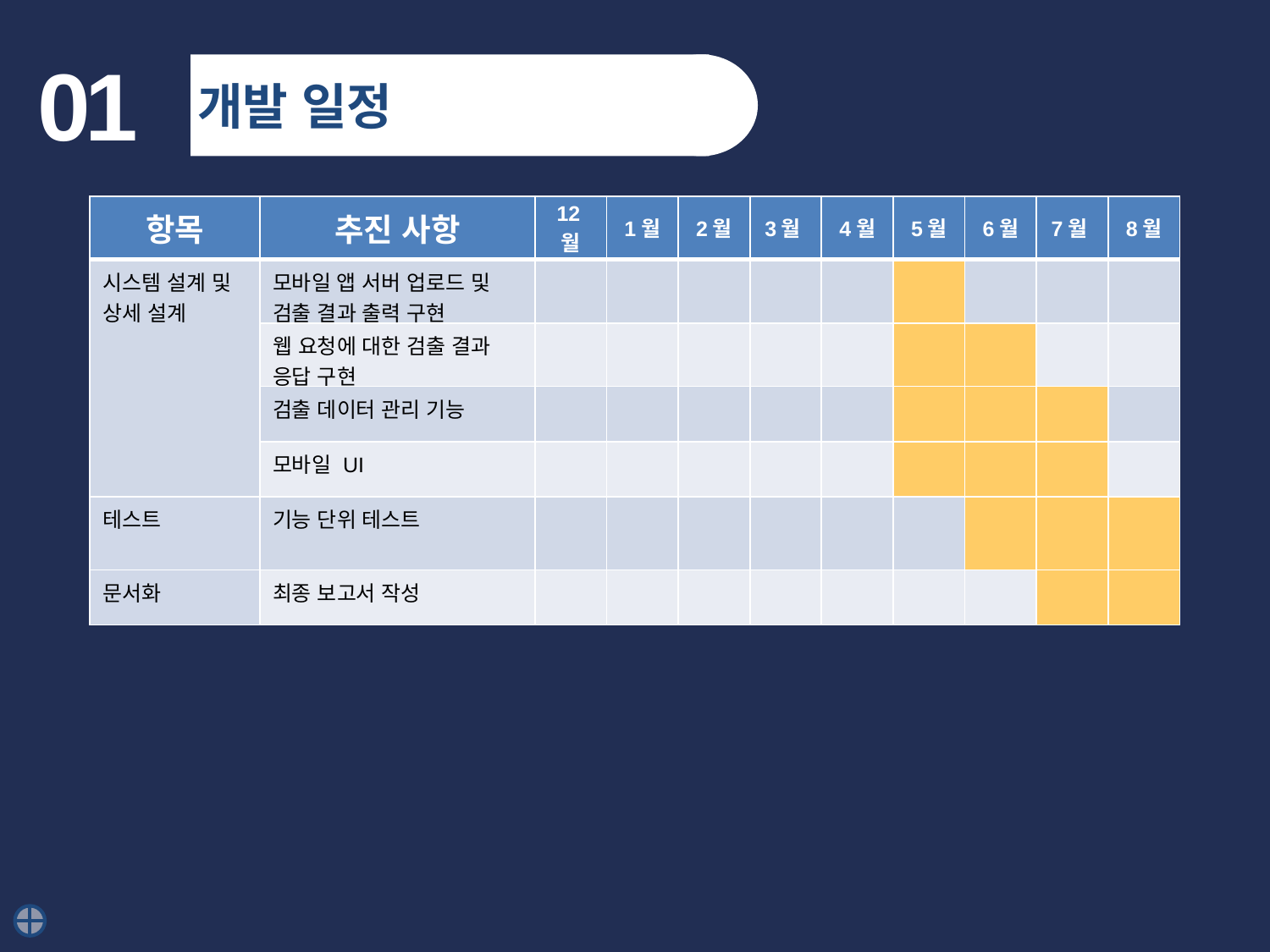

01

개발 일정
| 항목 | 추진 사항 | 12월 | 1월 | 2월 | 3월 | 4월 | 5월 | 6월 | 7월 | 8월 |
| --- | --- | --- | --- | --- | --- | --- | --- | --- | --- | --- |
| 시스템 설계 및 상세 설계 | 모바일 앱 서버 업로드 및 검출 결과 출력 구현 |  |  |  |  |  |  |  |  |  |
|  | 웹 요청에 대한 검출 결과 응답 구현 |  |  |  |  |  |  |  |  |  |
|  | 검출 데이터 관리 기능 |  |  |  |  |  |  |  |  |  |
|  | 모바일 UI |  |  |  |  |  |  |  |  |  |
| 테스트 | 기능 단위 테스트 |  |  |  |  |  |  |  |  |  |
| 문서화 | 최종 보고서 작성 |  |  |  |  |  |  |  |  |  |